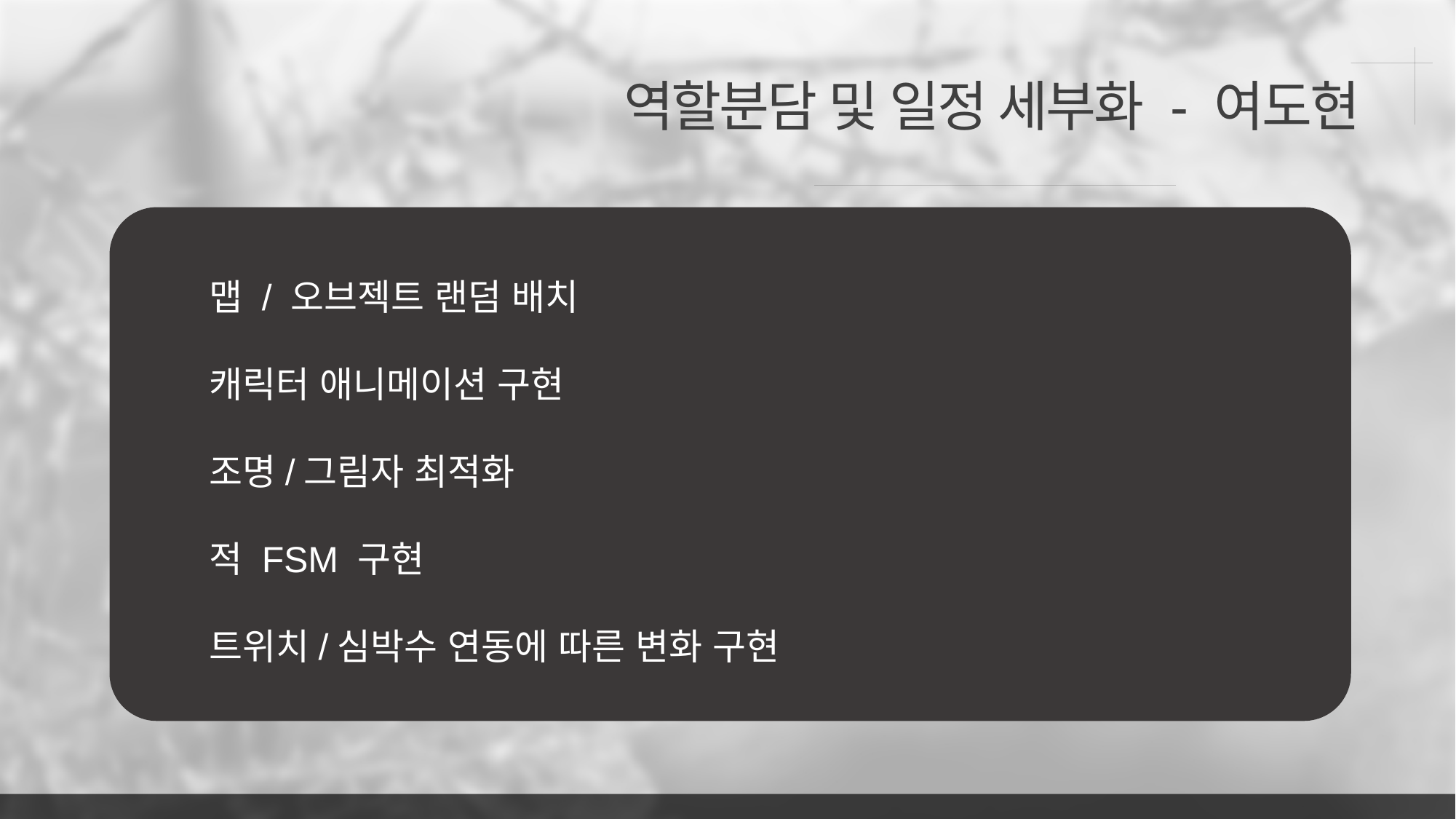

역할분담 및 일정 세부화 - 여도현

맵 / 오브젝트 랜덤 배치
캐릭터 애니메이션 구현

조명/그림자 최적화

적 FSM 구현

트위치/심박수 연동에 따른 변화 구현